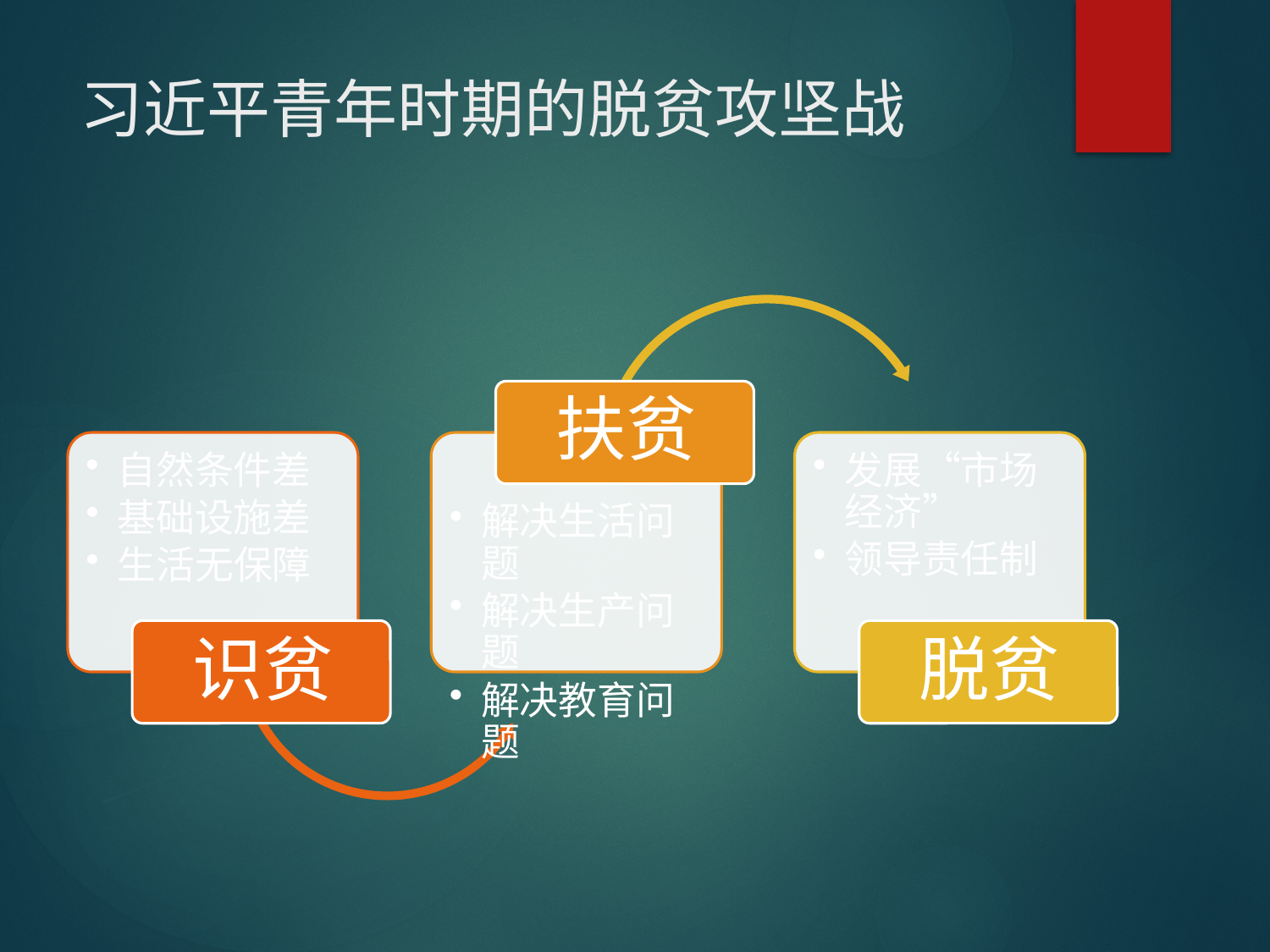

# 习近平青年时期的脱贫攻坚战
自然条件差
基础设施差
生活无保障
识贫
解决生活问题
解决生产问题
解决教育问题
扶贫
发展“市场经济”
领导责任制
脱贫